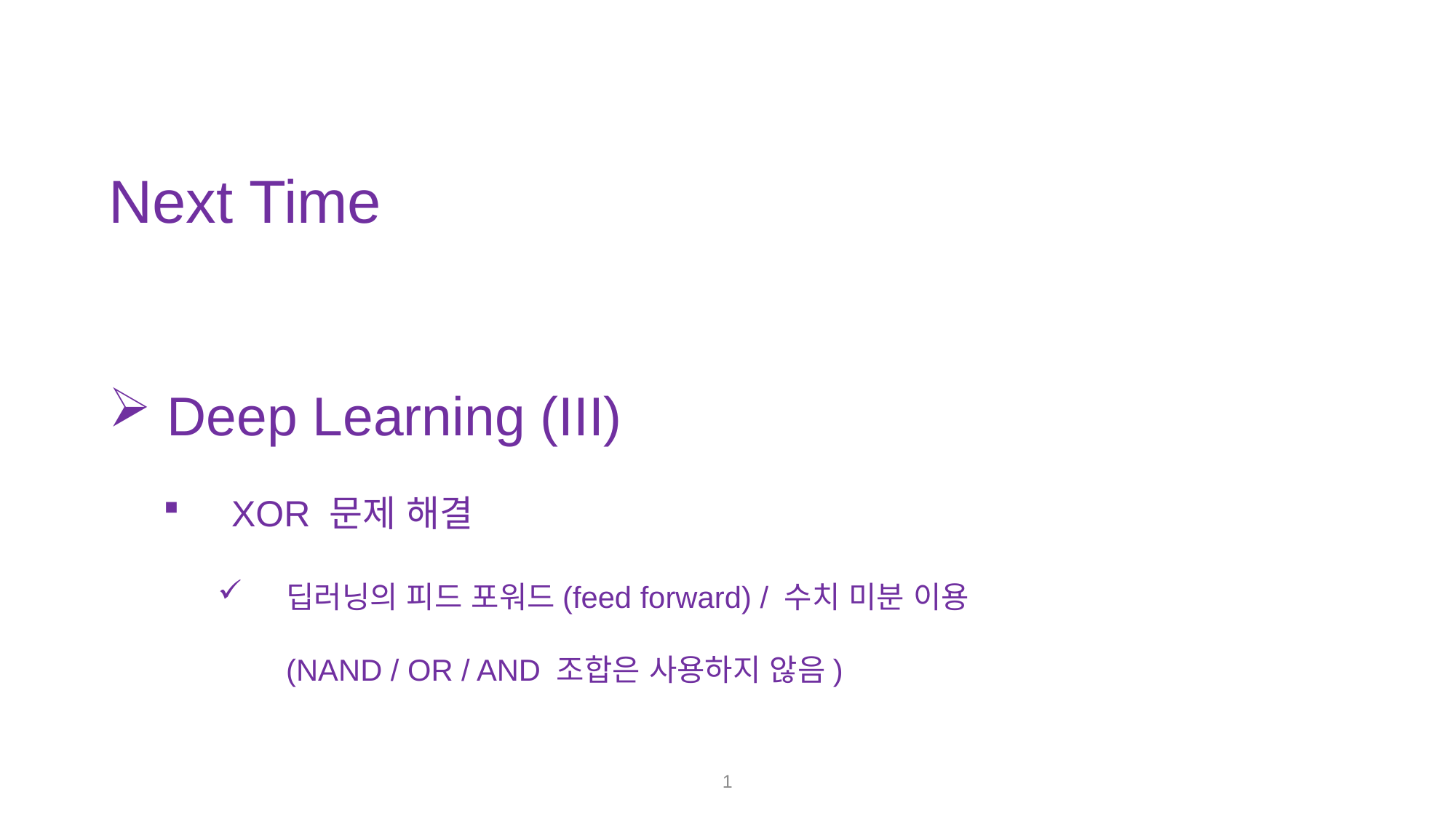

Next Time

 Deep Learning (III)

XOR 문제 해결

딥러닝의 피드 포워드(feed forward) / 수치 미분 이용
(NAND / OR / AND 조합은 사용하지 않음)
1